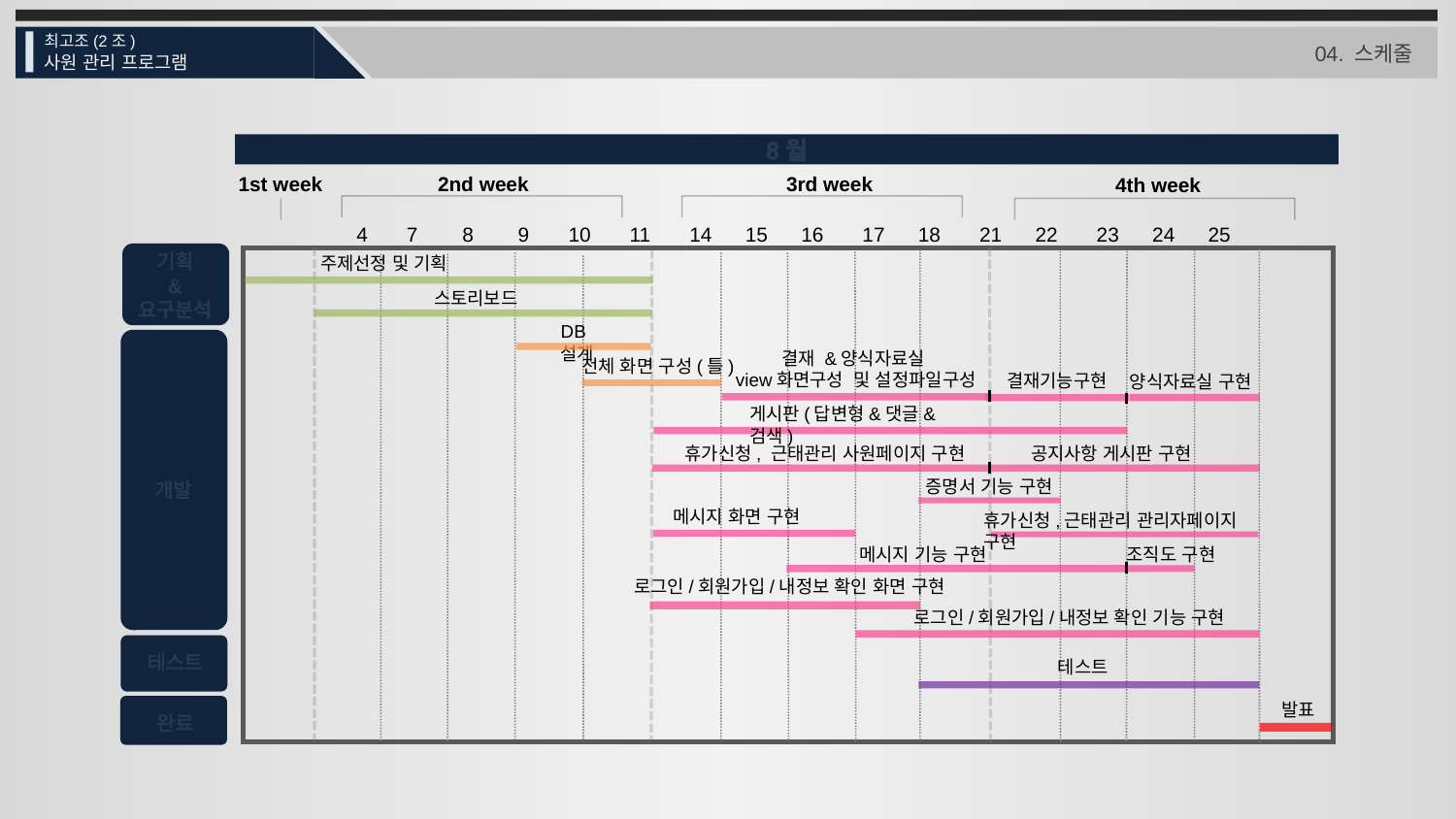

최고조(2조)

사원 관리 프로그램

04. 스케줄
8월
1st week
2nd week
3rd week
4th week
  4       7        8        9       10       11       14      15      16       17      18       21      22       23      24      25
기획
&
요구분석

주제선정 및 기획

스토리보드

DB설계

개발
결재 &양식자료실
view화면구성  및 설정파일구성

전체 화면 구성(틀)
결재기능구현
양식자료실 구현

게시판(답변형&댓글&검색)

공지사항 게시판 구현
휴가신청, 근태관리 사원페이지 구현

증명서 기능 구현

메시지 화면 구현
휴가신청,근태관리 관리자페이지 구현

메시지 기능 구현
조직도 구현

로그인/회원가입/내정보 확인 화면 구현
로그인/회원가입/내정보 확인 기능 구현

테스트
테스트

발표

완료